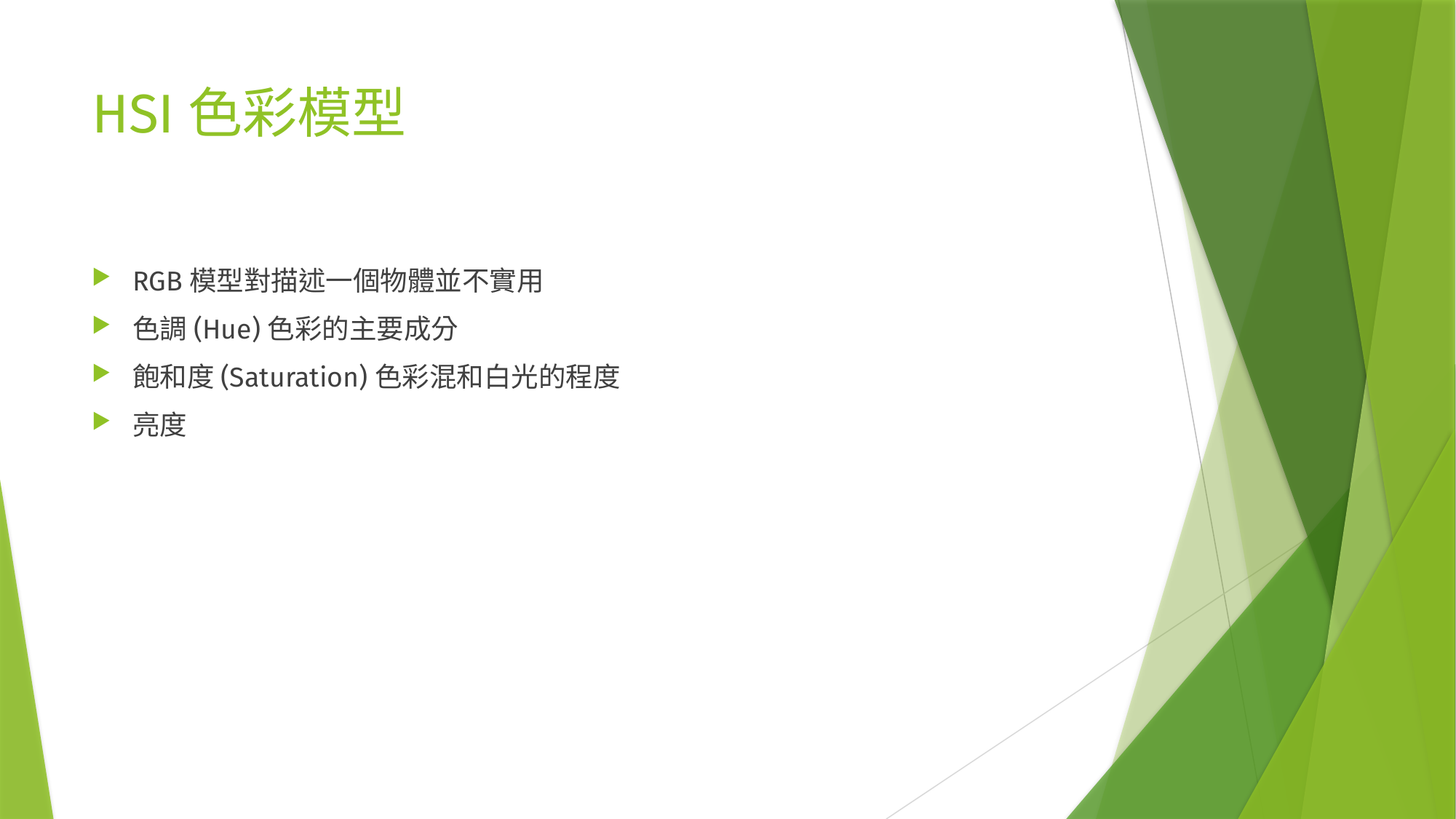

# HSI色彩模型
RGB模型對描述一個物體並不實用
色調(Hue)色彩的主要成分
飽和度(Saturation)色彩混和白光的程度
亮度